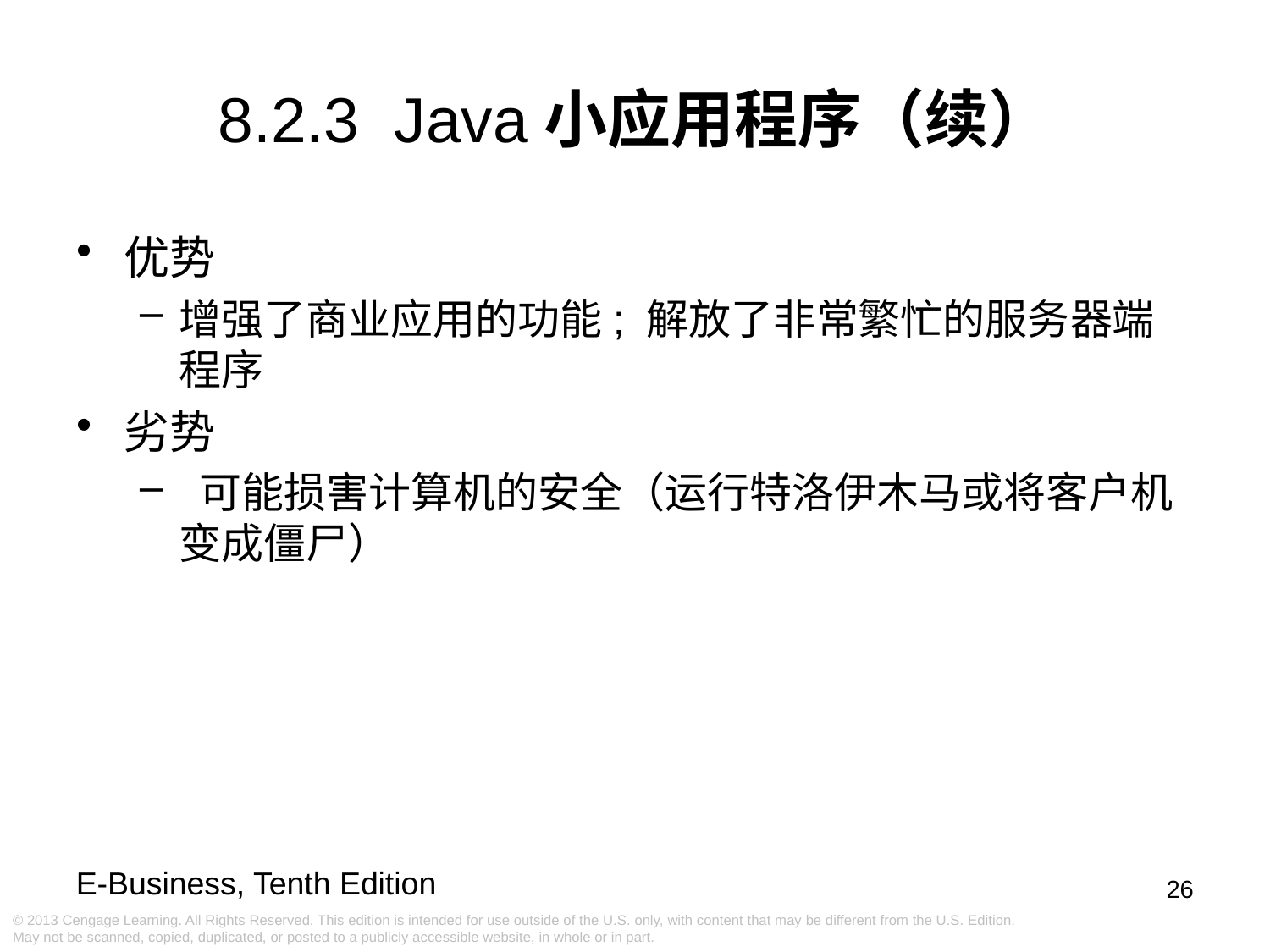

8.2.3  Java小应用程序（续）
优势
增强了商业应用的功能; 解放了非常繁忙的服务器端程序
劣势
 可能损害计算机的安全（运行特洛伊木马或将客户机变成僵尸）

26